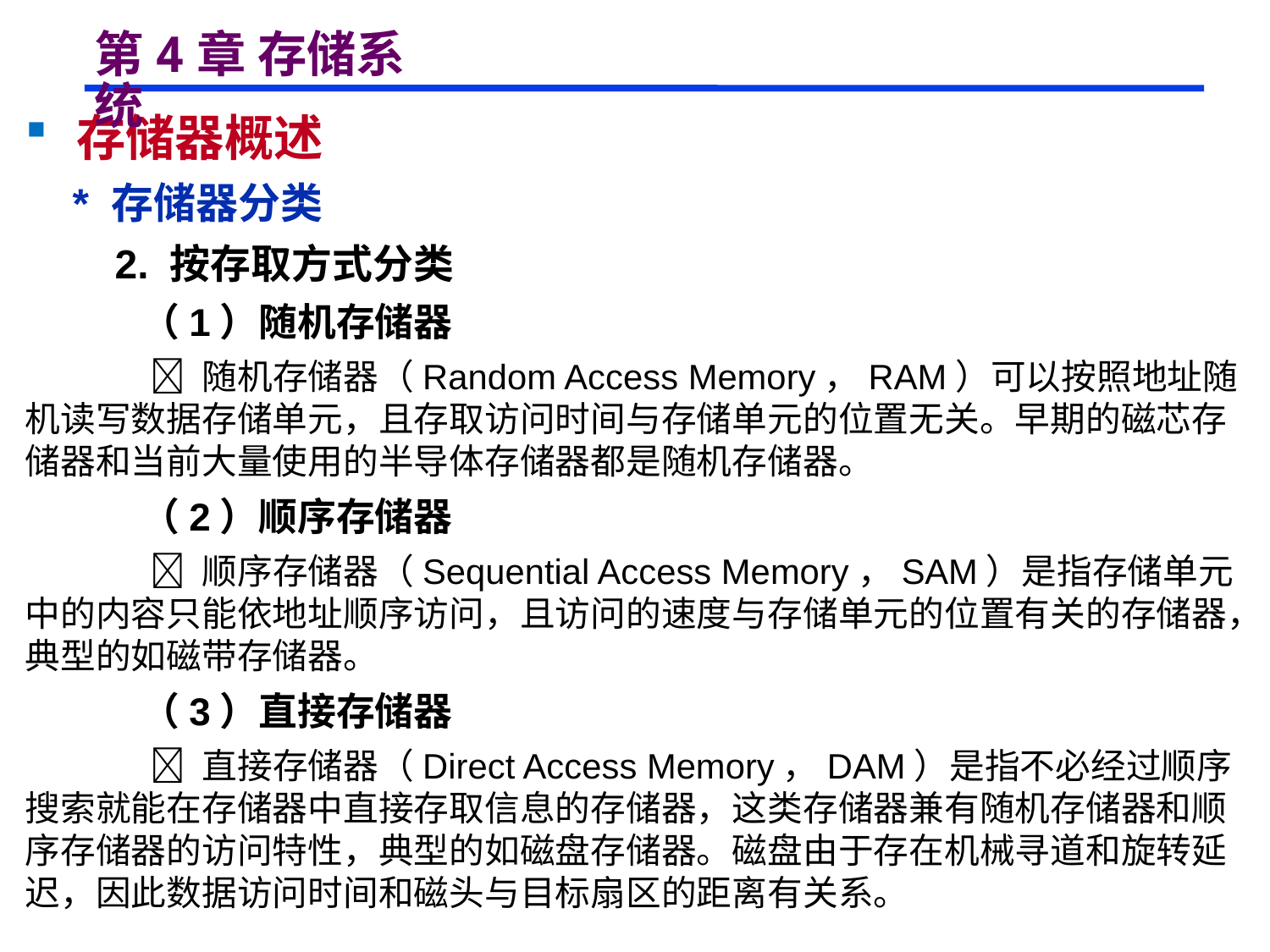

# 第4章 存储系统
 存储器概述
    * 存储器分类
        2. 按存取方式分类
            （1）随机存储器
                ♦ 随机存储器（Random Access Memory，RAM）可以按照地址随机读写数据存储单元，且存取访问时间与存储单元的位置无关。早期的磁芯存储器和当前大量使用的半导体存储器都是随机存储器。
            （2）顺序存储器
                ♦ 顺序存储器（Sequential Access Memory，SAM）是指存储单元中的内容只能依地址顺序访问，且访问的速度与存储单元的位置有关的存储器，典型的如磁带存储器。
            （3）直接存储器
                ♦ 直接存储器（Direct Access Memory，DAM）是指不必经过顺序搜索就能在存储器中直接存取信息的存储器，这类存储器兼有随机存储器和顺序存储器的访问特性，典型的如磁盘存储器。磁盘由于存在机械寻道和旋转延迟，因此数据访问时间和磁头与目标扇区的距离有关系。